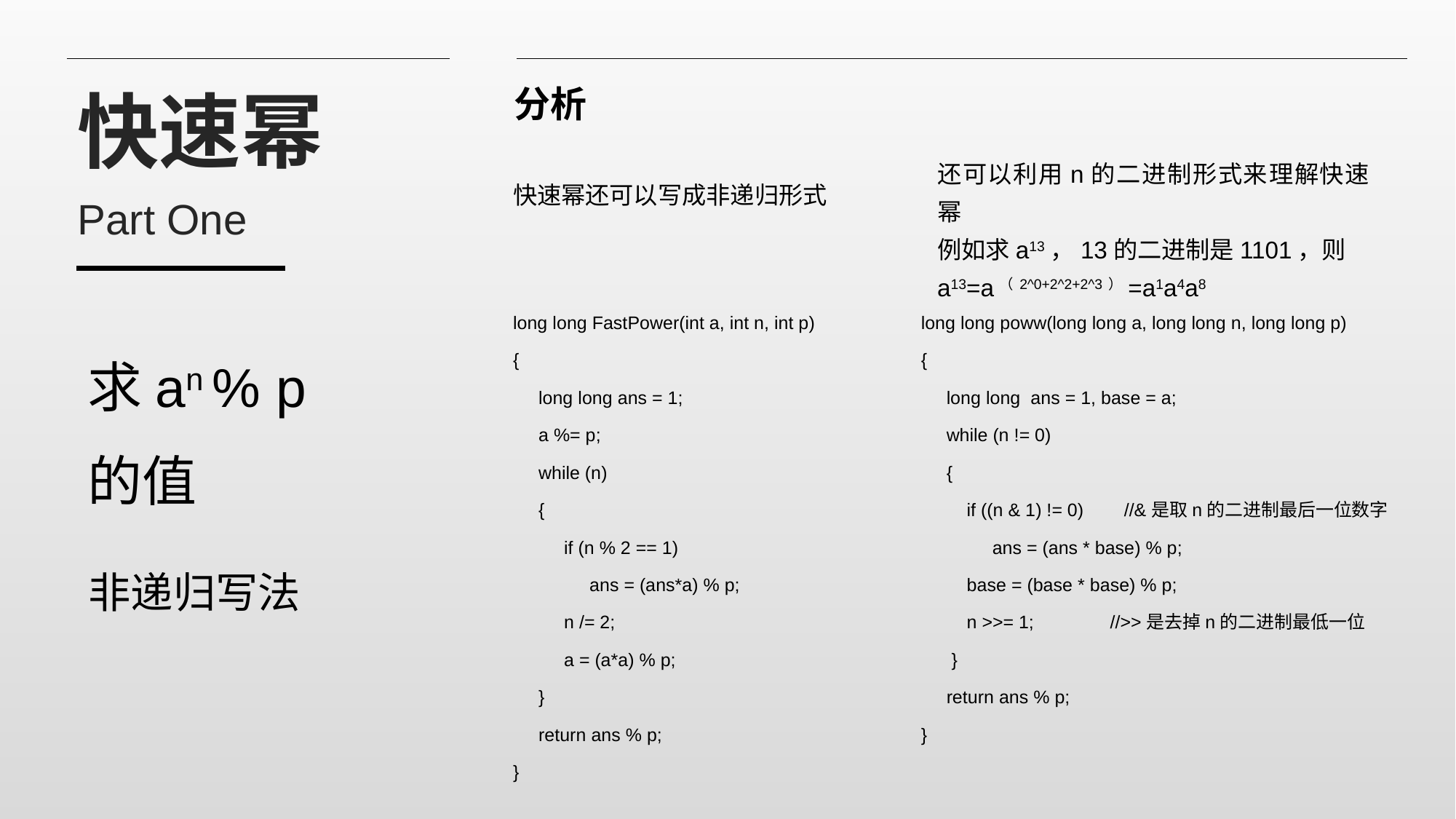

分析
快速幂
还可以利用n的二进制形式来理解快速幂
例如求a13，13的二进制是1101，则
a13=a（2^0+2^2+2^3）=a1a4a8
long long poww(long long a, long long n, long long p)
{
     long long  ans = 1, base = a;
     while (n != 0)
     {
         if ((n & 1) != 0)        //&是取n的二进制最后一位数字
              ans = (ans * base) % p;
         base = (base * base) % p;
         n >>= 1;               //>>是去掉n的二进制最低一位
      }
     return ans % p;
}
快速幂还可以写成非递归形式
long long FastPower(int a, int n, int p)
{
     long long ans = 1;
     a %= p;
     while (n)
     {
          if (n % 2 == 1)
               ans = (ans*a) % p;
          n /= 2;
          a = (a*a) % p;
     }
     return ans % p;
}
Part One
求an % p
的值
非递归写法